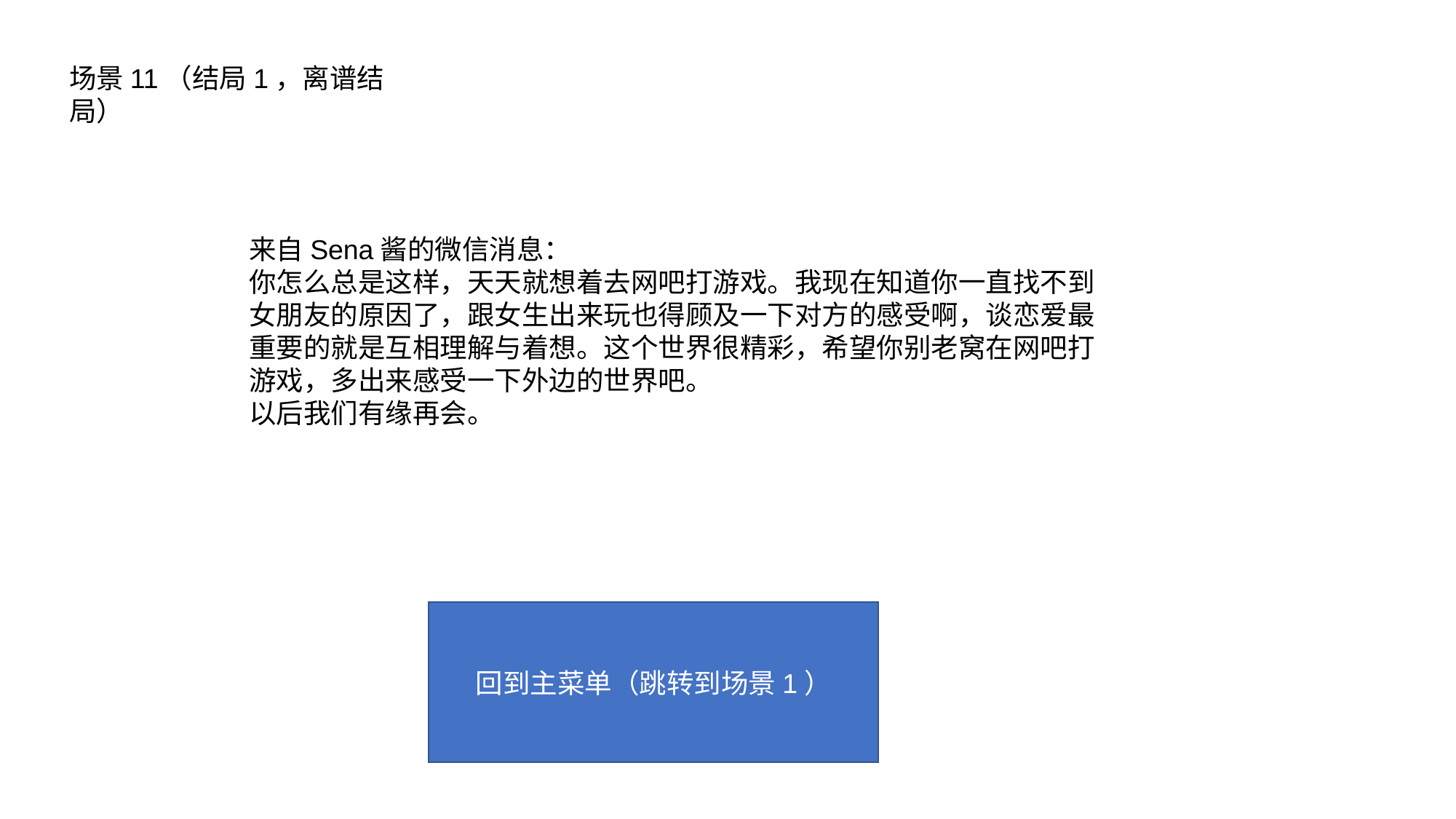

场景11（结局1，离谱结局）
来自Sena酱的微信消息：
你怎么总是这样，天天就想着去网吧打游戏。我现在知道你一直找不到女朋友的原因了，跟女生出来玩也得顾及一下对方的感受啊，谈恋爱最重要的就是互相理解与着想。这个世界很精彩，希望你别老窝在网吧打游戏，多出来感受一下外边的世界吧。
以后我们有缘再会。
回到主菜单（跳转到场景1）